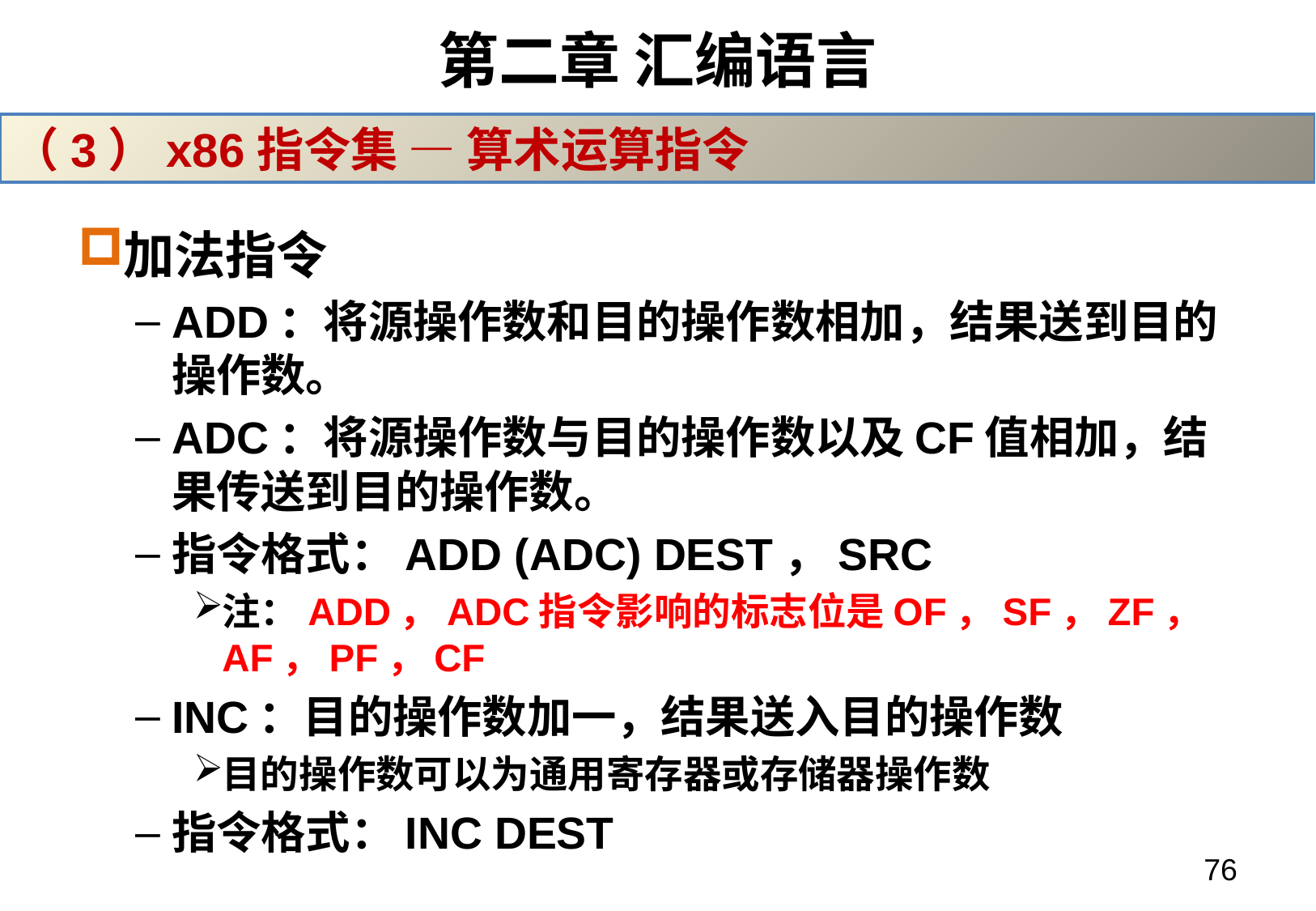

# 第二章 汇编语言
（3）x86指令集 — 算术运算指令
加法指令
ADD：将源操作数和目的操作数相加，结果送到目的操作数。
ADC：将源操作数与目的操作数以及CF值相加，结果传送到目的操作数。
指令格式：ADD (ADC) DEST，SRC
注：ADD，ADC指令影响的标志位是OF，SF，ZF，AF，PF，CF
INC：目的操作数加一，结果送入目的操作数
目的操作数可以为通用寄存器或存储器操作数
指令格式：INC DEST
76